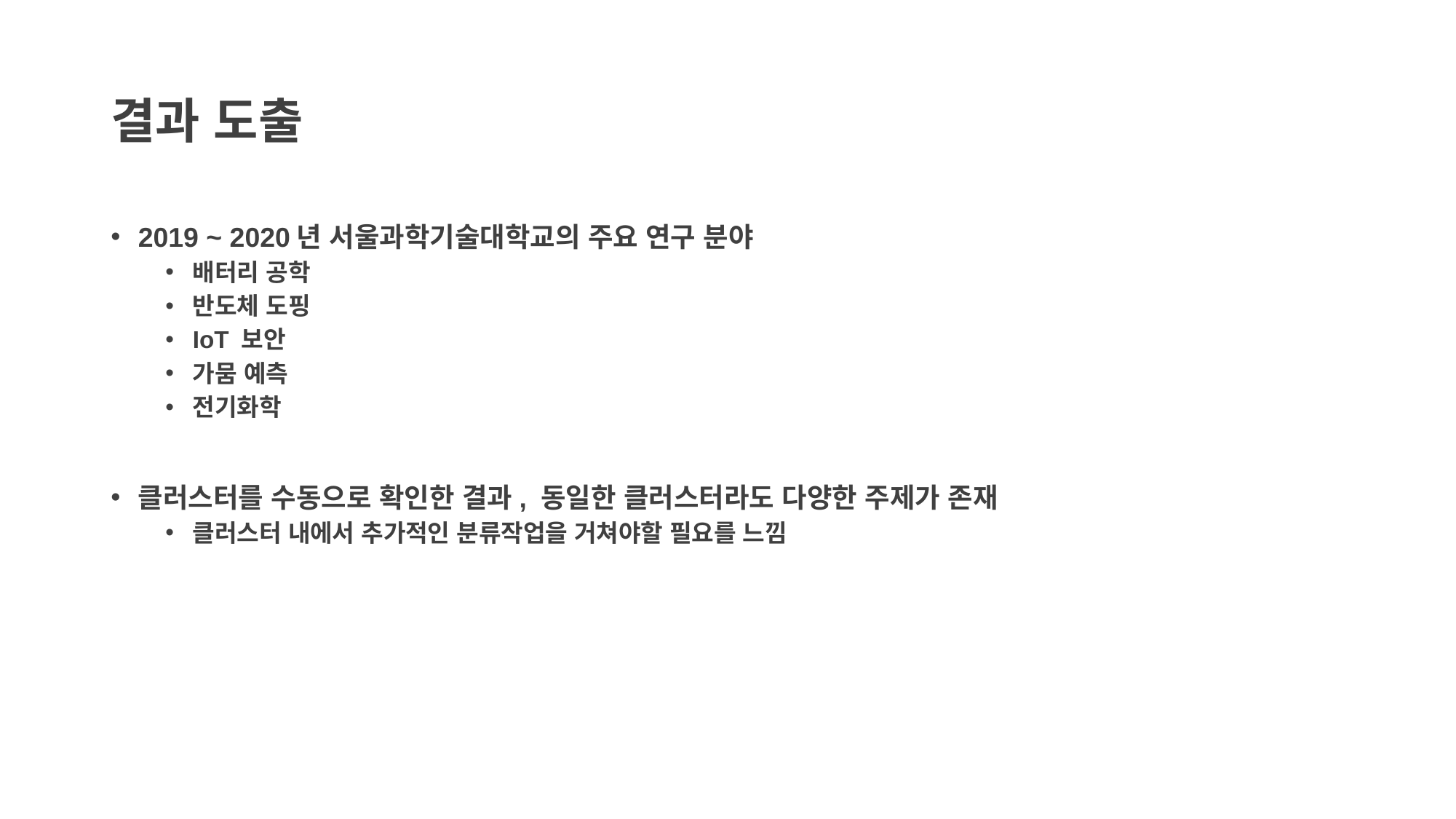

# 결과 도출
2019 ~ 2020년 서울과학기술대학교의 주요 연구 분야
배터리 공학
반도체 도핑
IoT 보안
가뭄 예측
전기화학

클러스터를 수동으로 확인한 결과, 동일한 클러스터라도 다양한 주제가 존재
클러스터 내에서 추가적인 분류작업을 거쳐야할 필요를 느낌